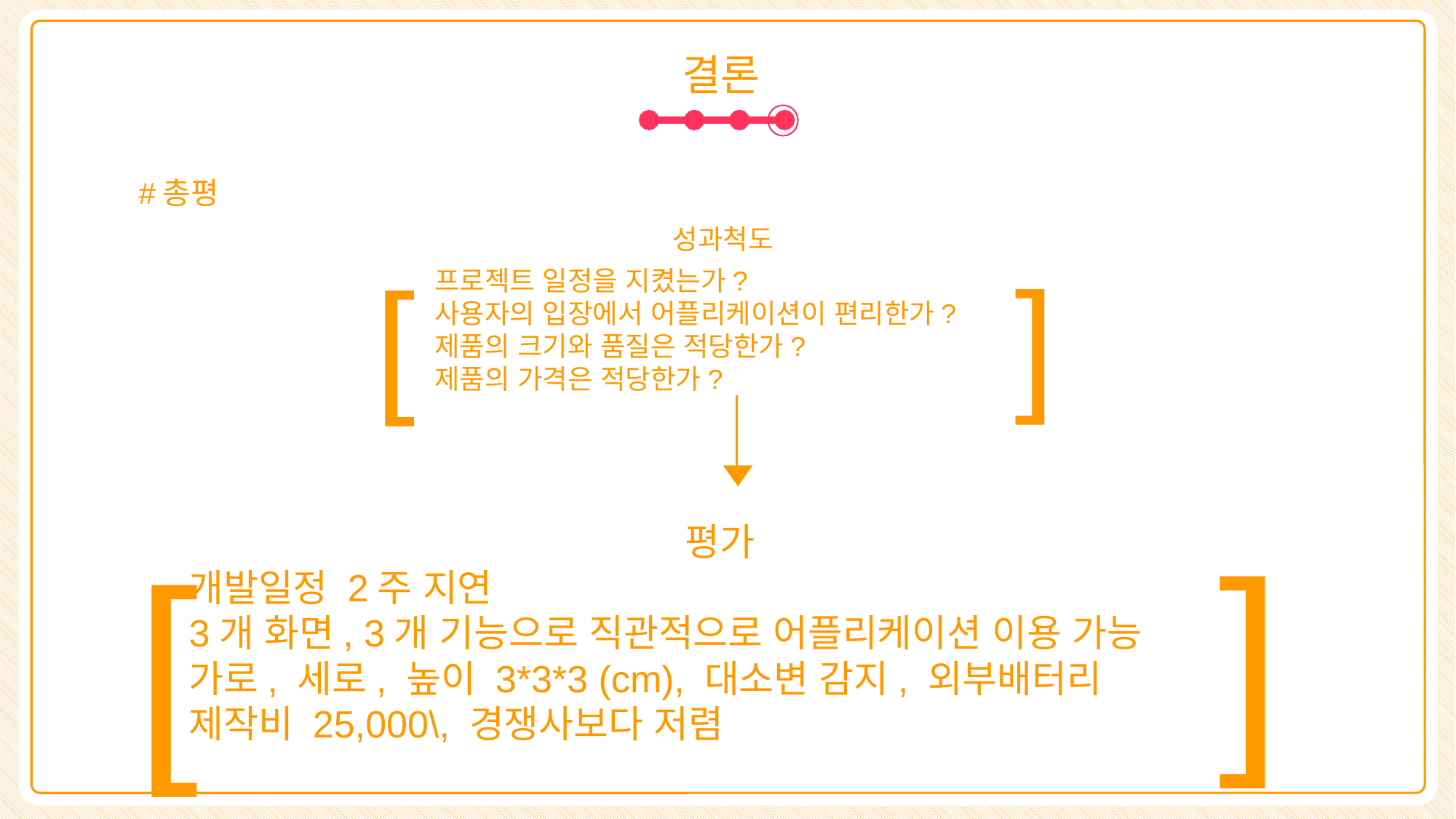

결론

#총평
성과척도

프로젝트 일정을 지켰는가?
사용자의 입장에서 어플리케이션이 편리한가?
제품의 크기와 품질은 적당한가?
제품의 가격은 적당한가?
]
[

]
평가
개발일정 2주 지연
3개 화면, 3개 기능으로 직관적으로 어플리케이션 이용 가능
가로, 세로, 높이 3*3*3 (cm), 대소변 감지, 외부배터리
제작비 25,000\, 경쟁사보다 저렴
[